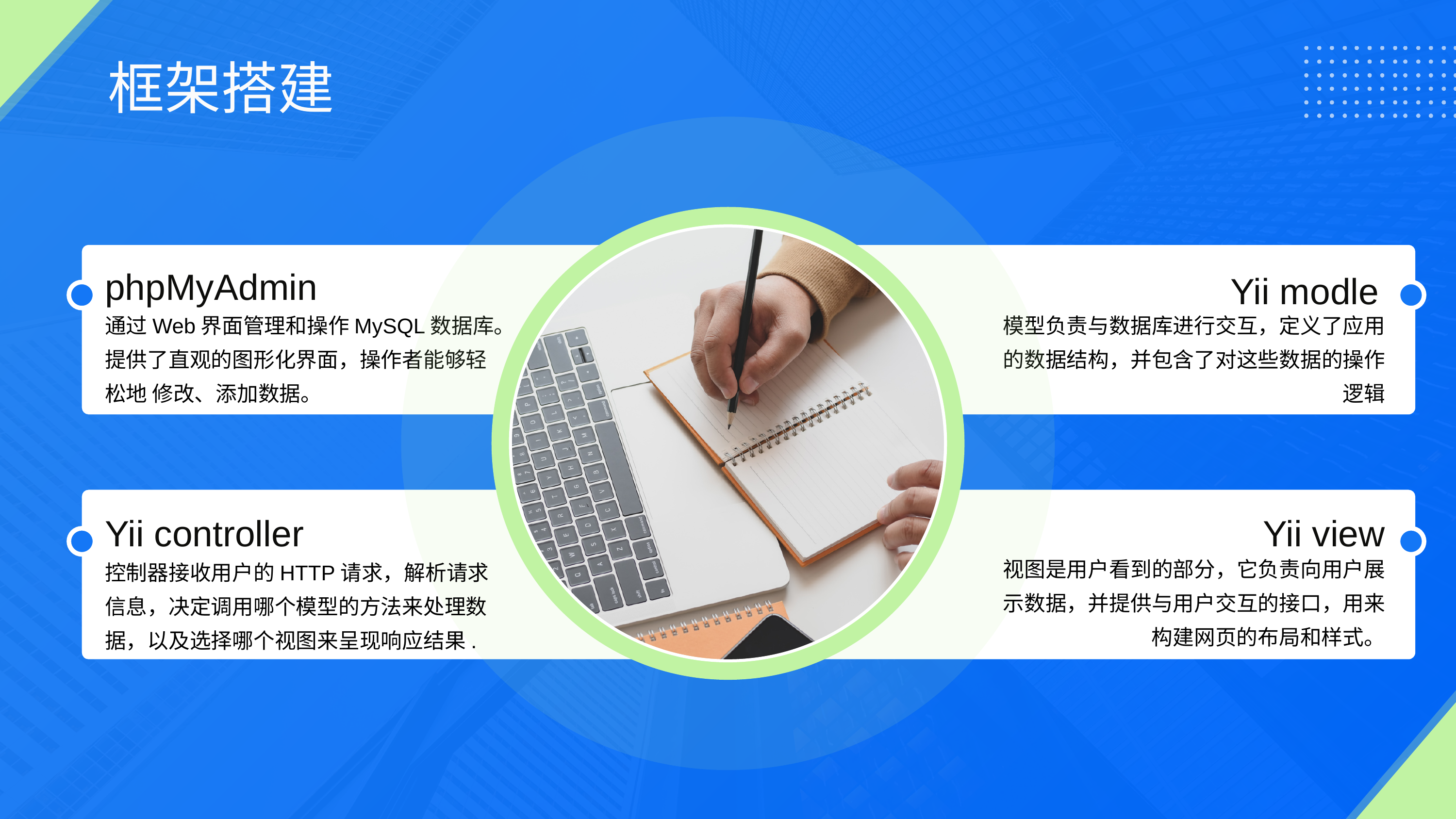

框架搭建

phpMyAdmin
Yii modle

通过Web界面管理和操作MySQL数据库。提供了直观的图形化界面，操作者能够轻松地 修改、添加数据。
模型负责与数据库进行交互，定义了应用的数据结构，并包含了对这些数据的操作逻辑

Yii controller
Yii view

视图是用户看到的部分，它负责向用户展示数据，并提供与用户交互的接口，用来构建网页的布局和样式。
控制器接收用户的HTTP请求，解析请求信息，决定调用哪个模型的方法来处理数据，以及选择哪个视图来呈现响应结果.